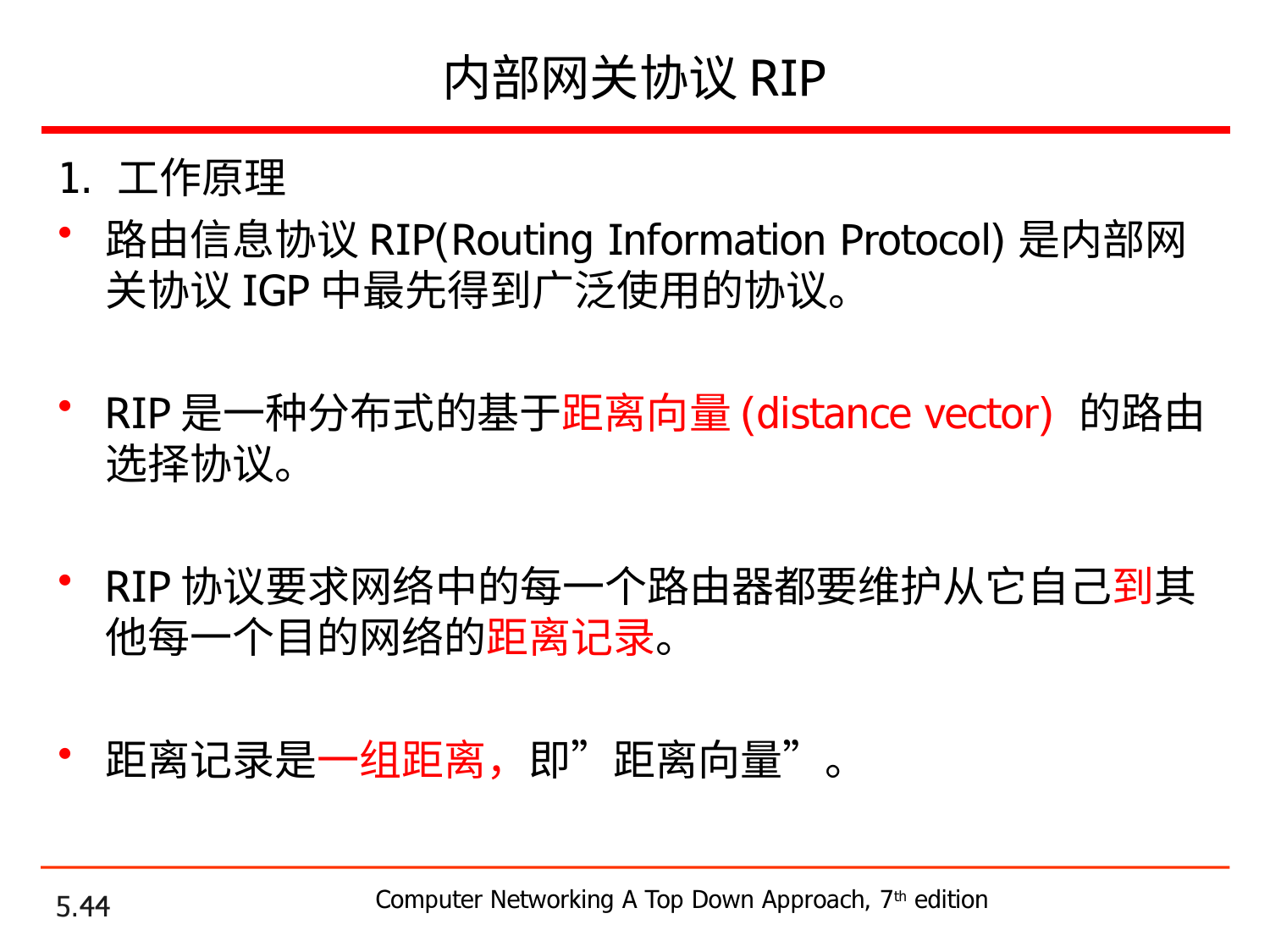

# 内部网关协议RIP
1. 工作原理
路由信息协议RIP(Routing Information Protocol)是内部网关协议IGP中最先得到广泛使用的协议。

RIP是一种分布式的基于距离向量(distance vector) 的路由选择协议。

RIP协议要求网络中的每一个路由器都要维护从它自己到其他每一个目的网络的距离记录。

距离记录是一组距离，即”距离向量”。